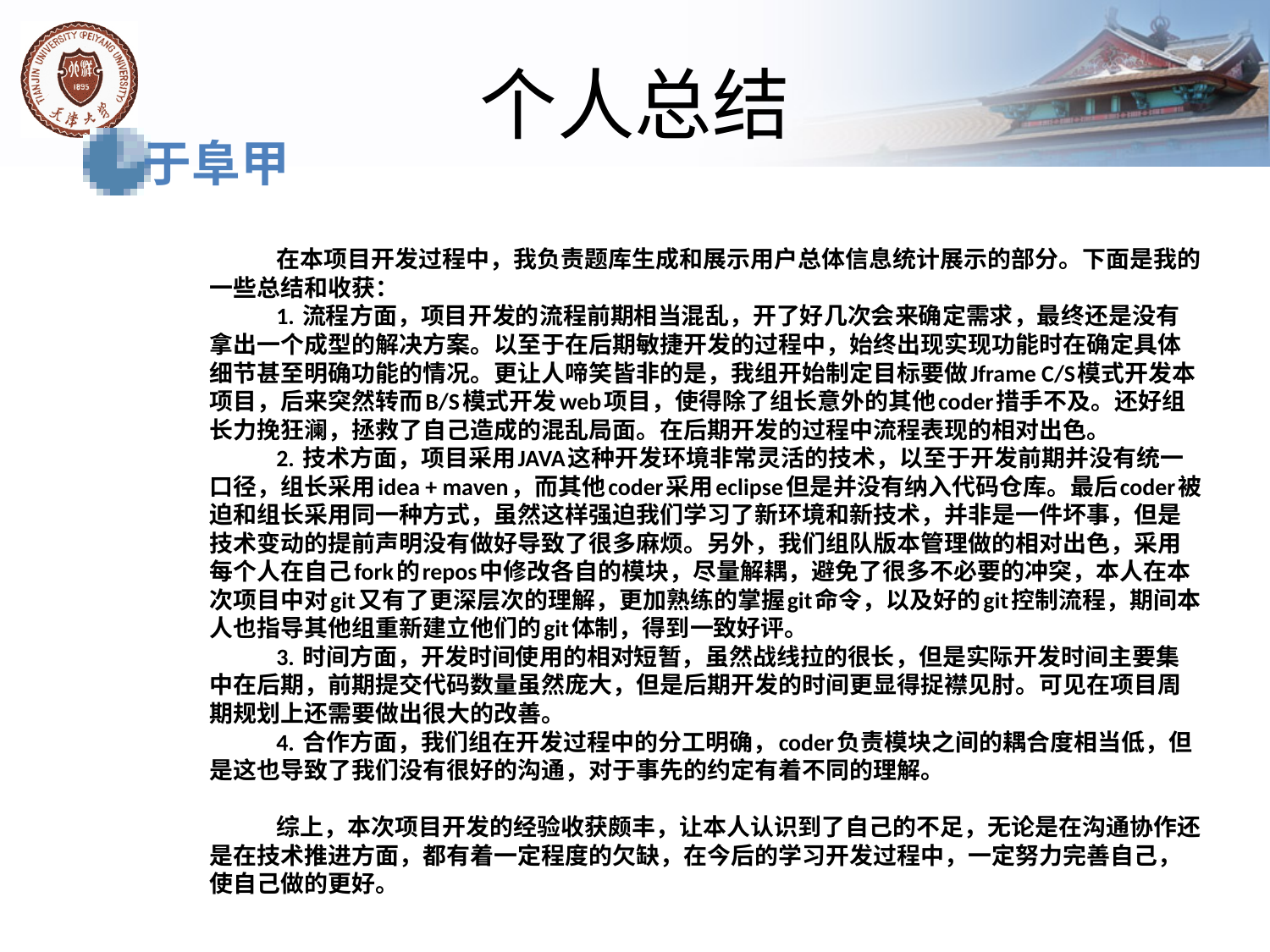

# 个人总结
于阜甲

在本项目开发过程中，我负责题库生成和展示用户总体信息统计展示的部分。下面是我的一些总结和收获：
1. 流程方面，项目开发的流程前期相当混乱，开了好几次会来确定需求，最终还是没有拿出一个成型的解决方案。以至于在后期敏捷开发的过程中，始终出现实现功能时在确定具体细节甚至明确功能的情况。更让人啼笑皆非的是，我组开始制定目标要做Jframe C/S模式开发本项目，后来突然转而B/S模式开发web项目，使得除了组长意外的其他coder措手不及。还好组长力挽狂澜，拯救了自己造成的混乱局面。在后期开发的过程中流程表现的相对出色。
2. 技术方面，项目采用JAVA这种开发环境非常灵活的技术，以至于开发前期并没有统一口径，组长采用idea + maven，而其他coder采用eclipse但是并没有纳入代码仓库。最后coder被迫和组长采用同一种方式，虽然这样强迫我们学习了新环境和新技术，并非是一件坏事，但是技术变动的提前声明没有做好导致了很多麻烦。另外，我们组队版本管理做的相对出色，采用每个人在自己fork的repos中修改各自的模块，尽量解耦，避免了很多不必要的冲突，本人在本次项目中对git又有了更深层次的理解，更加熟练的掌握git命令，以及好的git控制流程，期间本人也指导其他组重新建立他们的git体制，得到一致好评。
3. 时间方面，开发时间使用的相对短暂，虽然战线拉的很长，但是实际开发时间主要集中在后期，前期提交代码数量虽然庞大，但是后期开发的时间更显得捉襟见肘。可见在项目周期规划上还需要做出很大的改善。
4. 合作方面，我们组在开发过程中的分工明确，coder负责模块之间的耦合度相当低，但是这也导致了我们没有很好的沟通，对于事先的约定有着不同的理解。

综上，本次项目开发的经验收获颇丰，让本人认识到了自己的不足，无论是在沟通协作还是在技术推进方面，都有着一定程度的欠缺，在今后的学习开发过程中，一定努力完善自己，使自己做的更好。

17